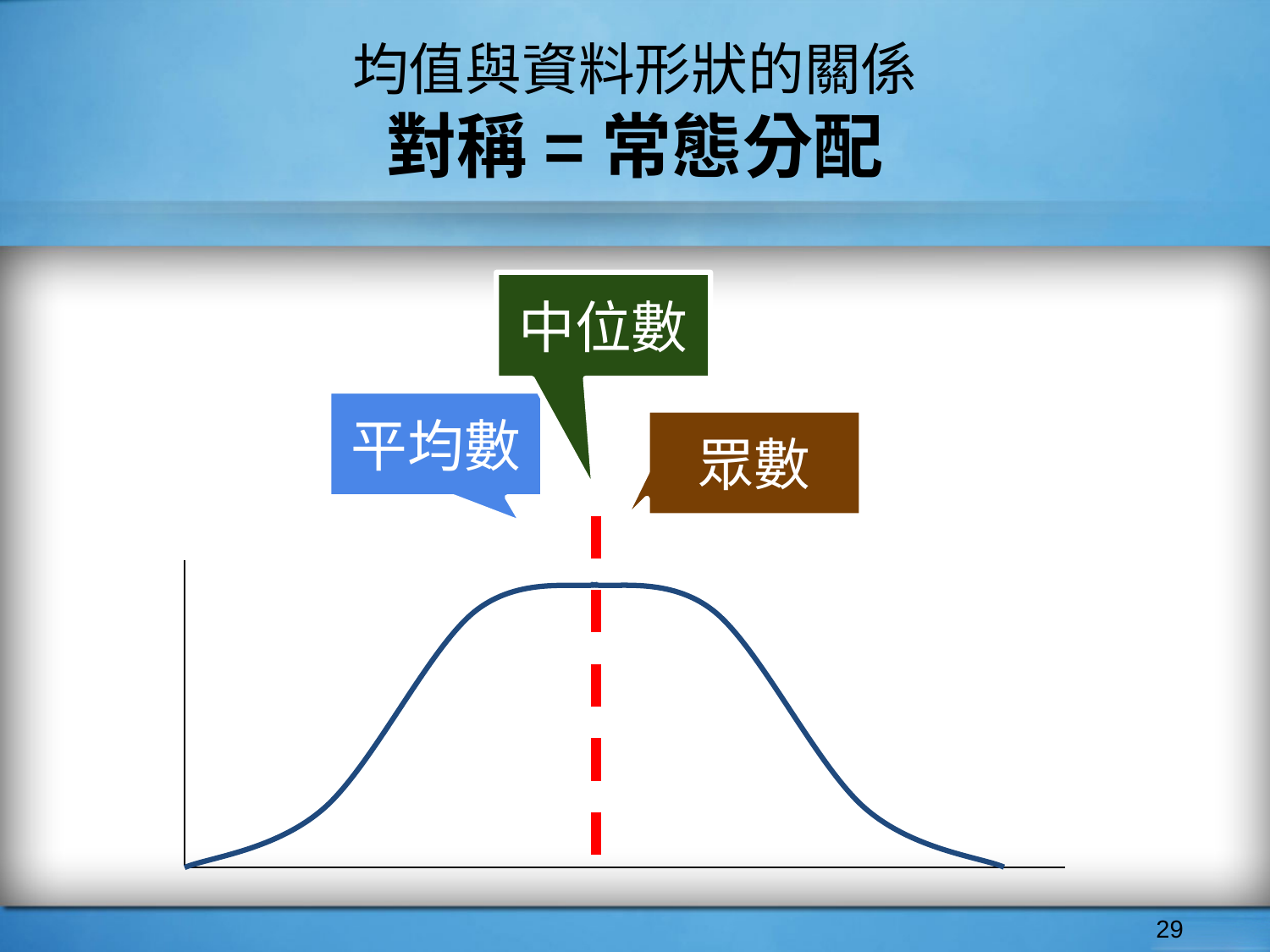

# 均值與資料形狀的關係
對稱=常態分配
中位數
平均數
眾數

29